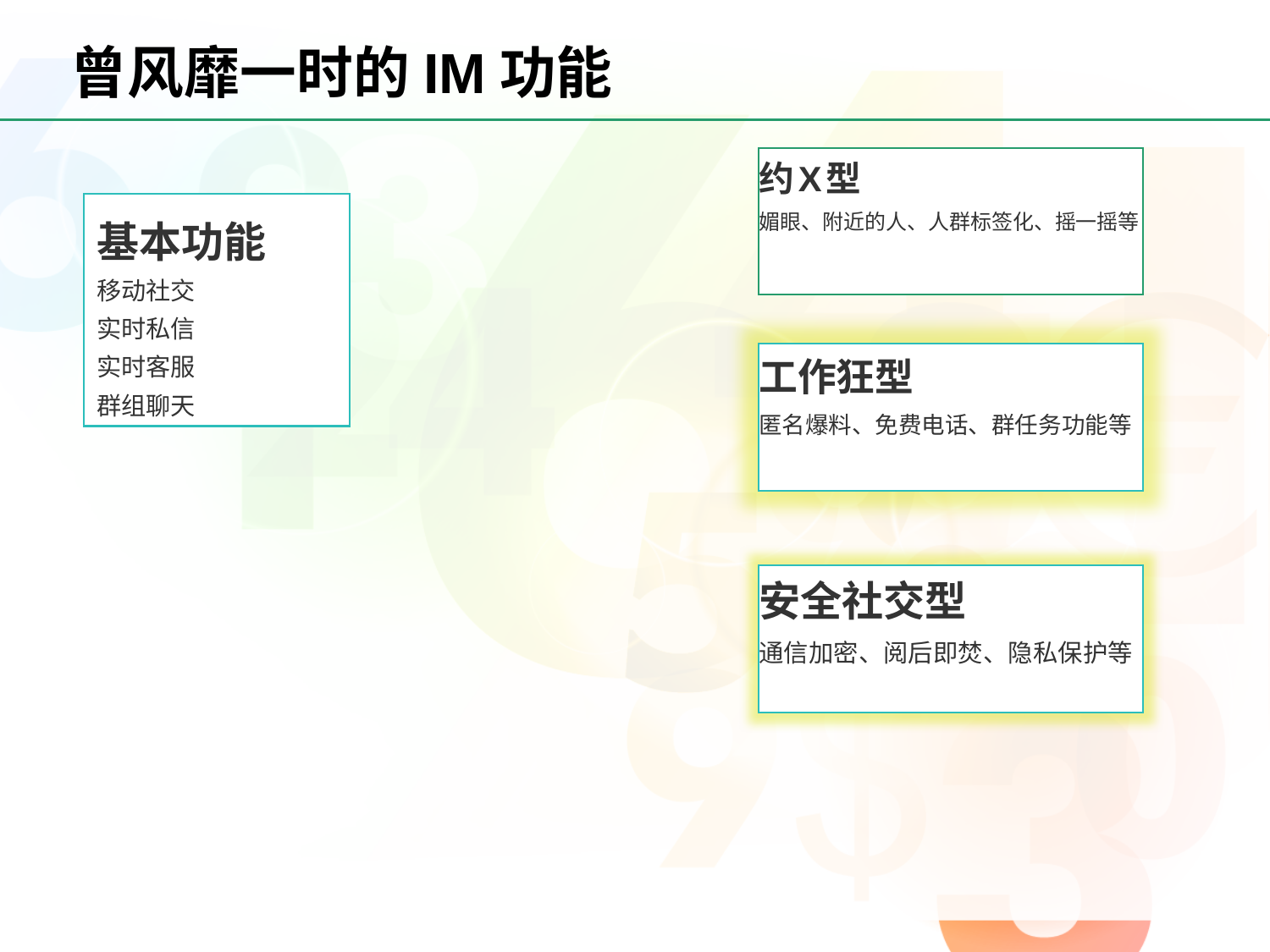

# 曾风靡一时的IM功能
约X型
媚眼、附近的人、人群标签化、摇一摇等

基本功能
移动社交
实时私信
实时客服
群组聊天
工作狂型
匿名爆料、免费电话、群任务功能等

安全社交型
通信加密、阅后即焚、隐私保护等